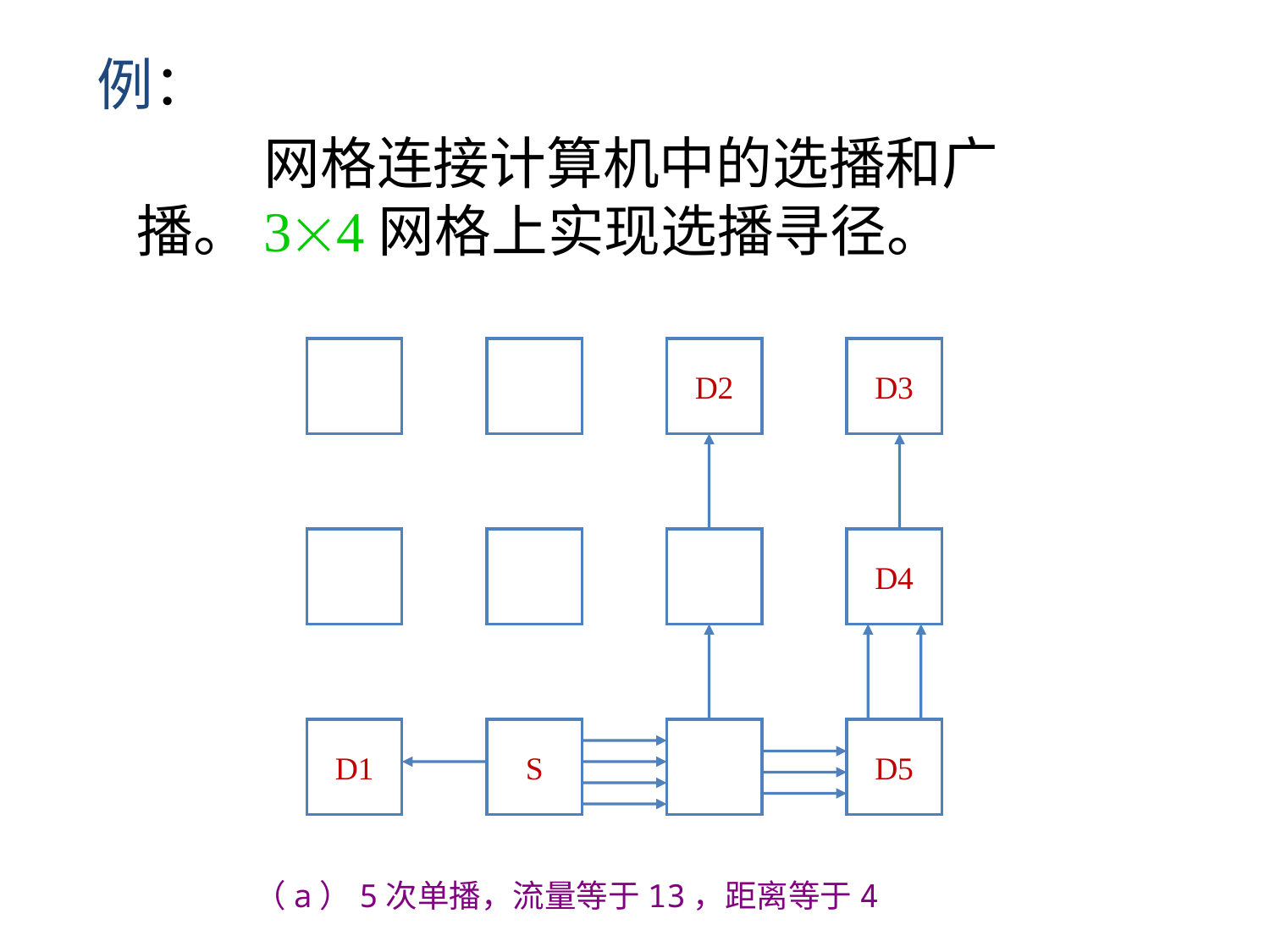

例：
		网格连接计算机中的选播和广播。3×4网格上实现选播寻径。

D2
D3

D4

D1
S

D5

（a）5次单播，流量等于13，距离等于4